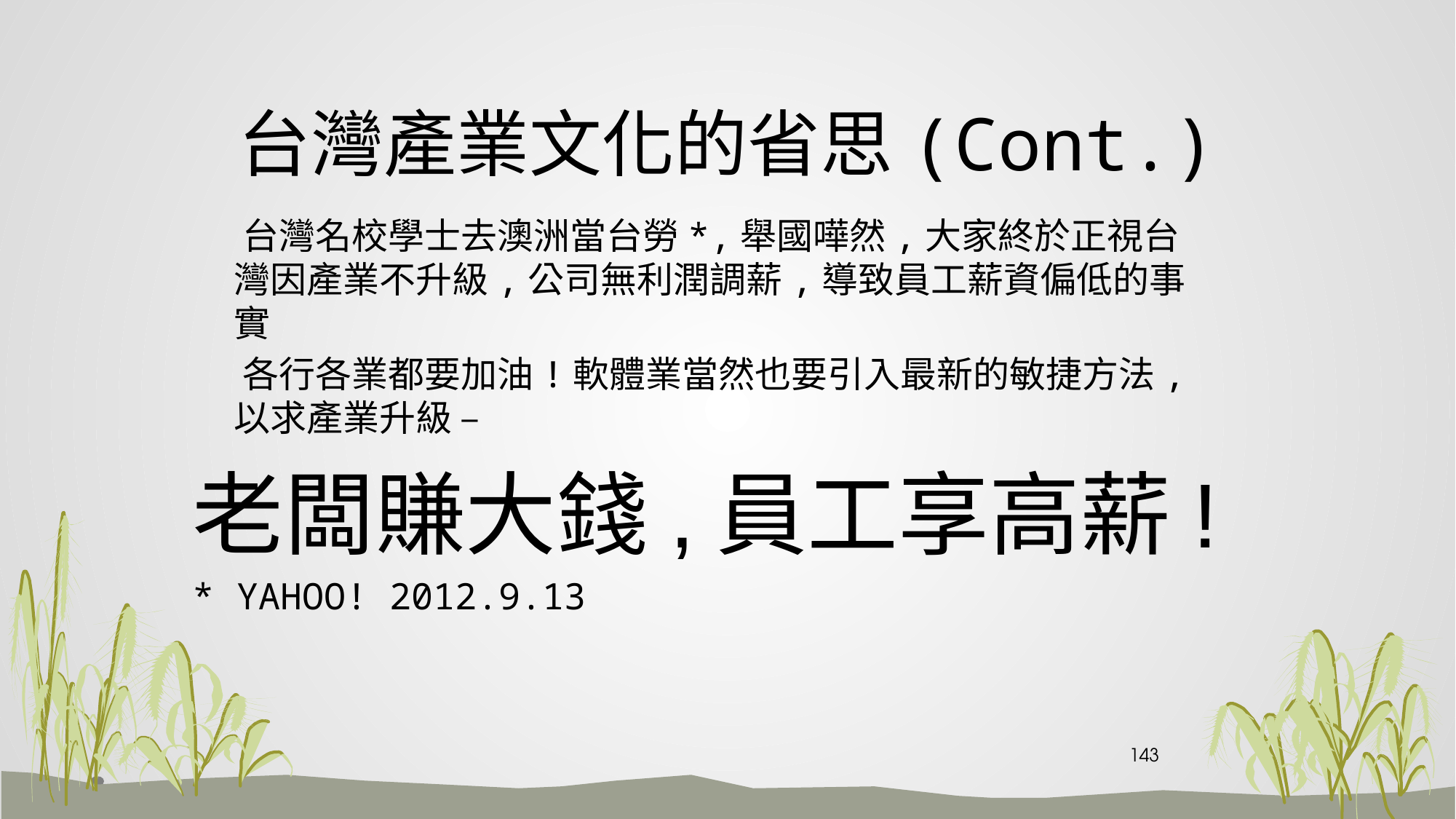

# 台灣產業文化的省思(Cont.)
     台灣名校學士去澳洲當台勞*,舉國嘩然,大家終於正視台灣因產業不升級,公司無利潤調薪,導致員工薪資偏低的事實
     各行各業都要加油!軟體業當然也要引入最新的敏捷方法,以求產業升級 –
老闆賺大錢,員工享高薪!
* YAHOO! 2012.9.13
143